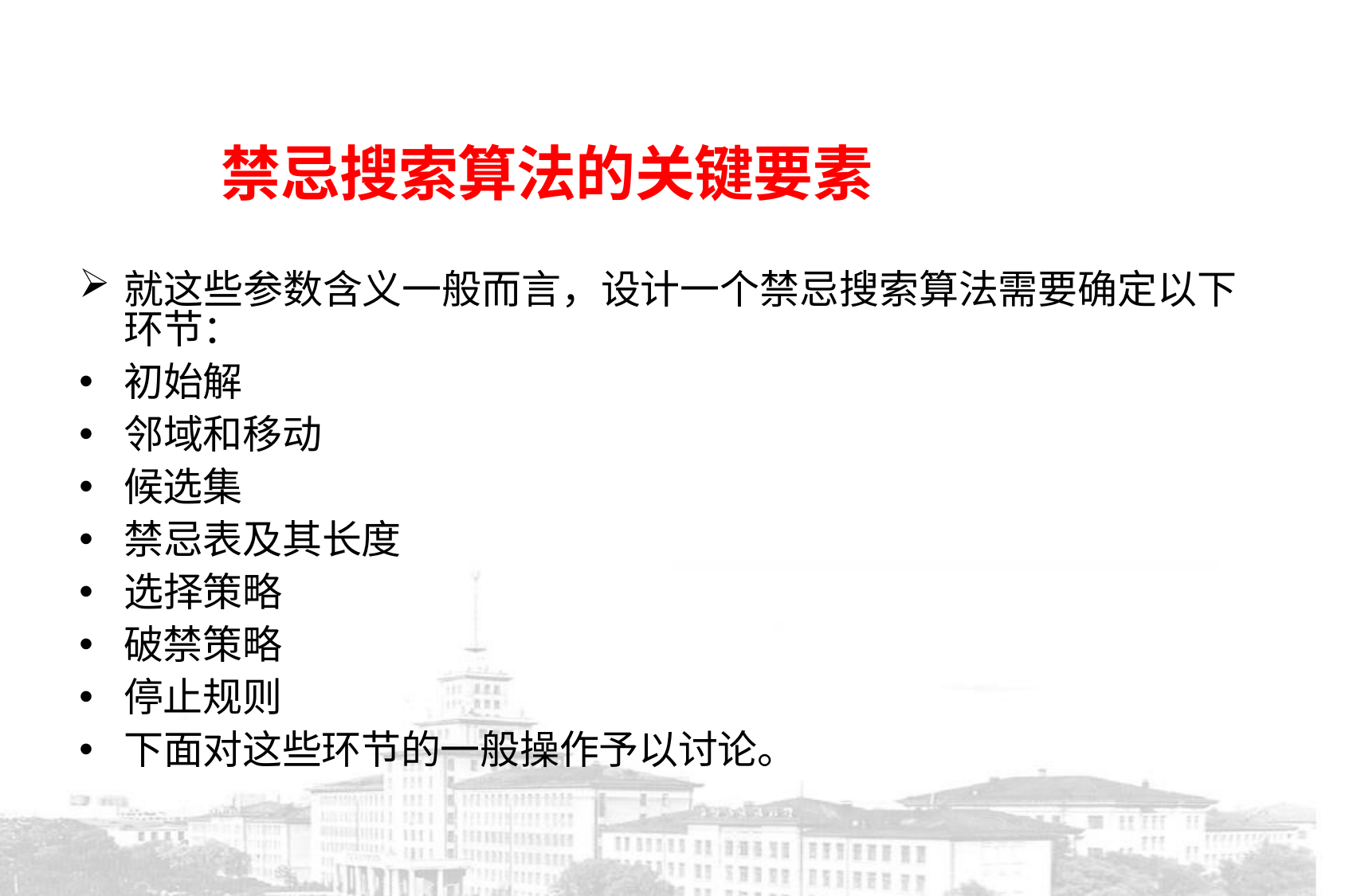

# 禁忌搜索算法的关键要素
就这些参数含义一般而言，设计一个禁忌搜索算法需要确定以下环节：
初始解
邻域和移动
候选集
禁忌表及其长度
选择策略
破禁策略
停止规则
下面对这些环节的一般操作予以讨论。